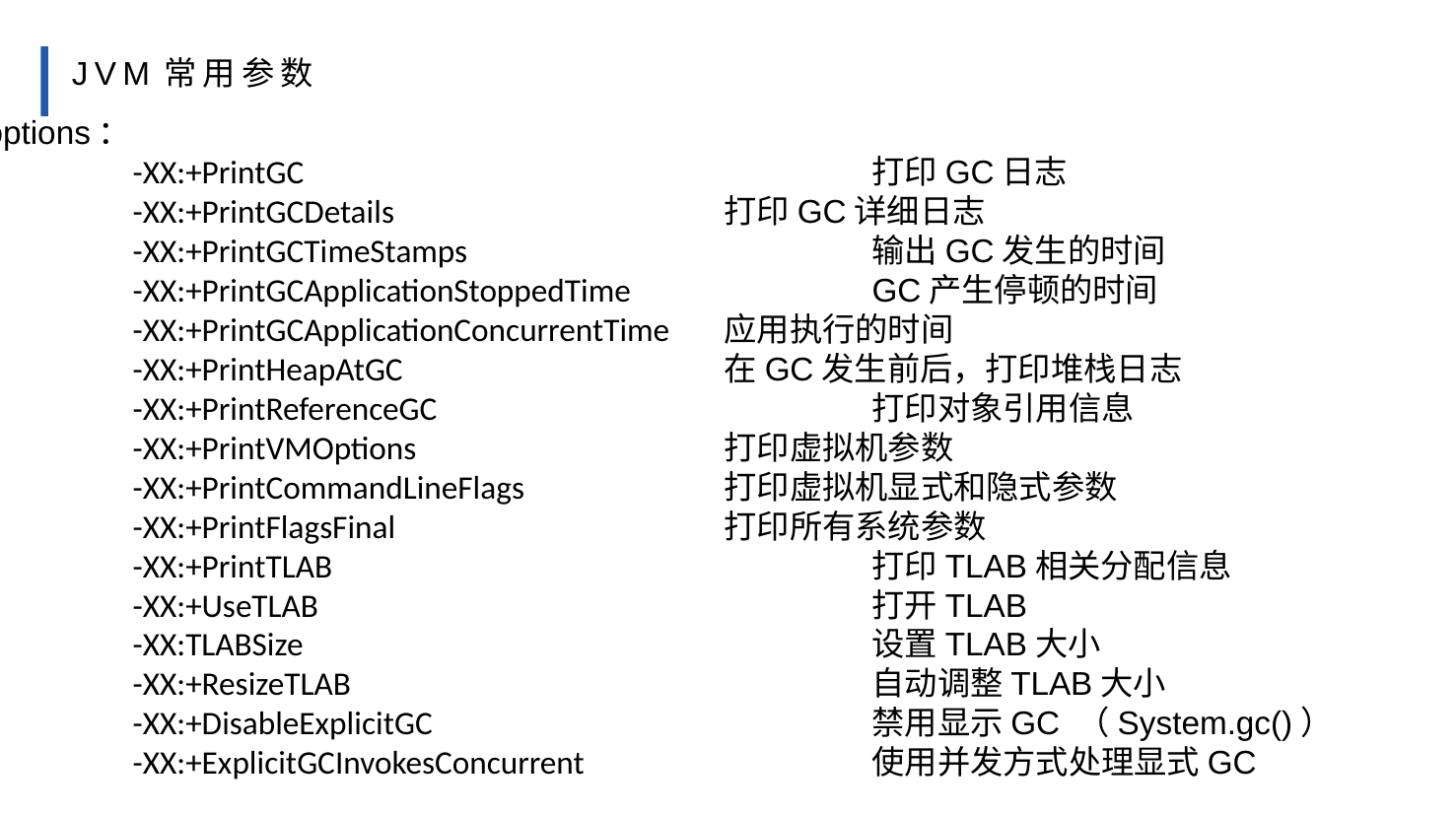

JVM常用参数
options：
	-XX:+PrintGC				打印GC日志
	-XX:+PrintGCDetails			打印GC详细日志
	-XX:+PrintGCTimeStamps			输出GC发生的时间
	-XX:+PrintGCApplicationStoppedTime		GC产生停顿的时间
	-XX:+PrintGCApplicationConcurrentTime	应用执行的时间
	-XX:+PrintHeapAtGC			在GC发生前后，打印堆栈日志
	-XX:+PrintReferenceGC			打印对象引用信息
	-XX:+PrintVMOptions			打印虚拟机参数
	-XX:+PrintCommandLineFlags		打印虚拟机显式和隐式参数
	-XX:+PrintFlagsFinal 			打印所有系统参数
	-XX:+PrintTLAB				打印TLAB相关分配信息
	-XX:+UseTLAB 				打开TLAB
	-XX:TLABSize				设置TLAB大小
	-XX:+ResizeTLAB				自动调整TLAB大小
	-XX:+DisableExplicitGC			禁用显示GC （System.gc()）
	-XX:+ExplicitGCInvokesConcurrent		使用并发方式处理显式GC